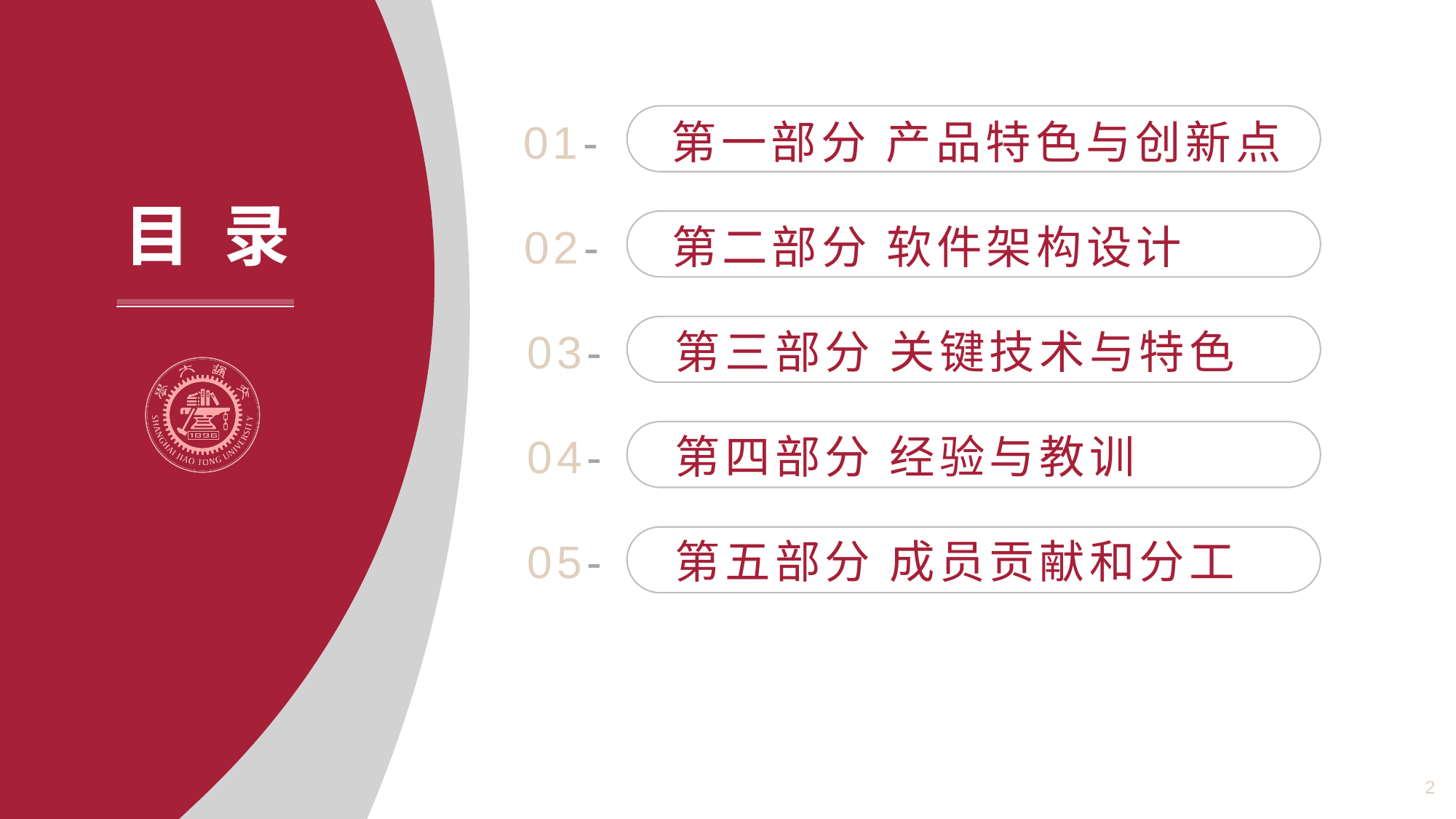

01-
第一部分 产品特色与创新点

02-
第二部分 软件架构设计

03-
第三部分 关键技术与特色

04-
第四部分 经验与教训

05-
第五部分 成员贡献和分工
2